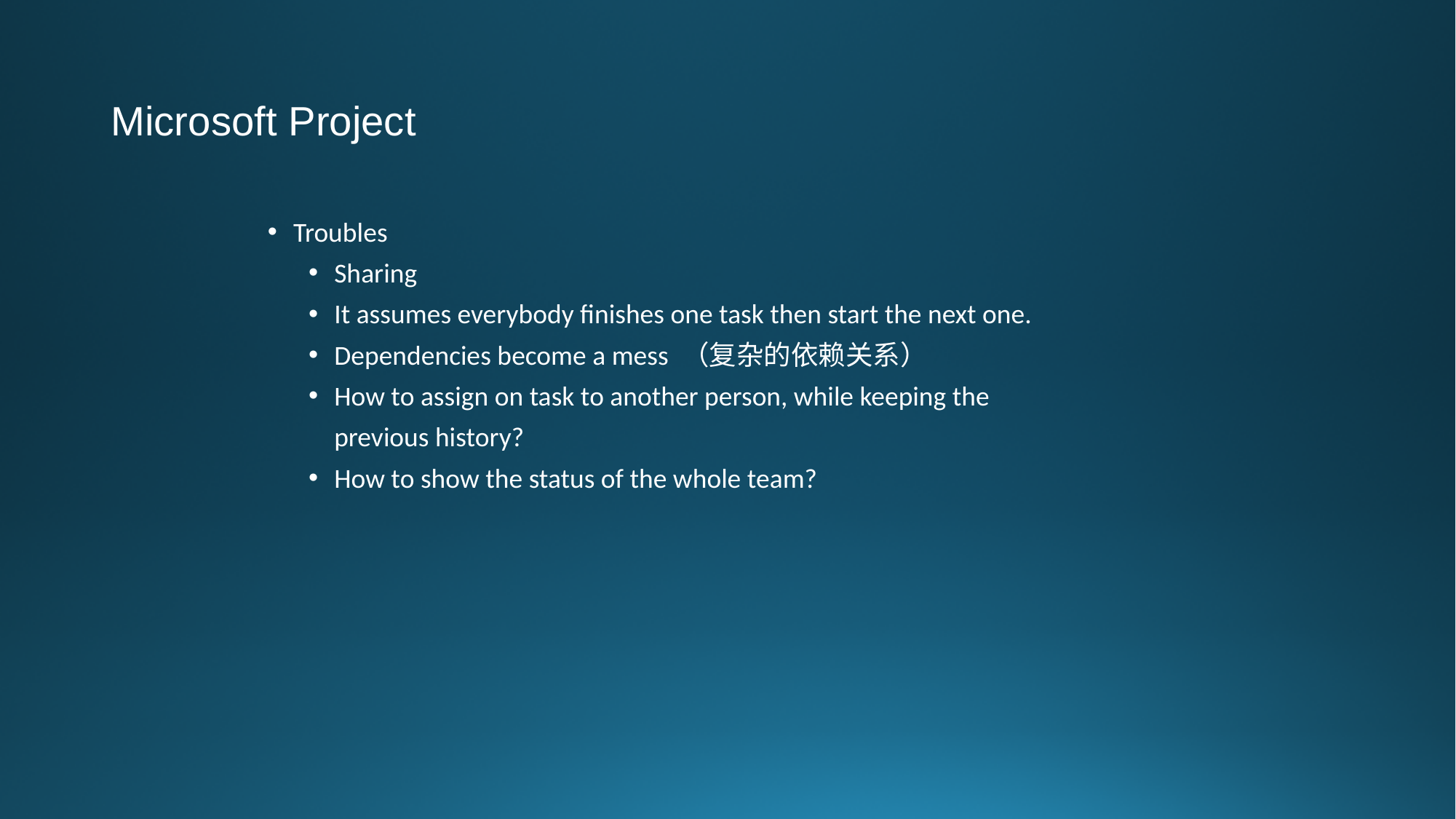

# Microsoft Project
Troubles
Sharing
It assumes everybody finishes one task then start the next one.
Dependencies become a mess （复杂的依赖关系）
How to assign on task to another person, while keeping the previous history?
How to show the status of the whole team?